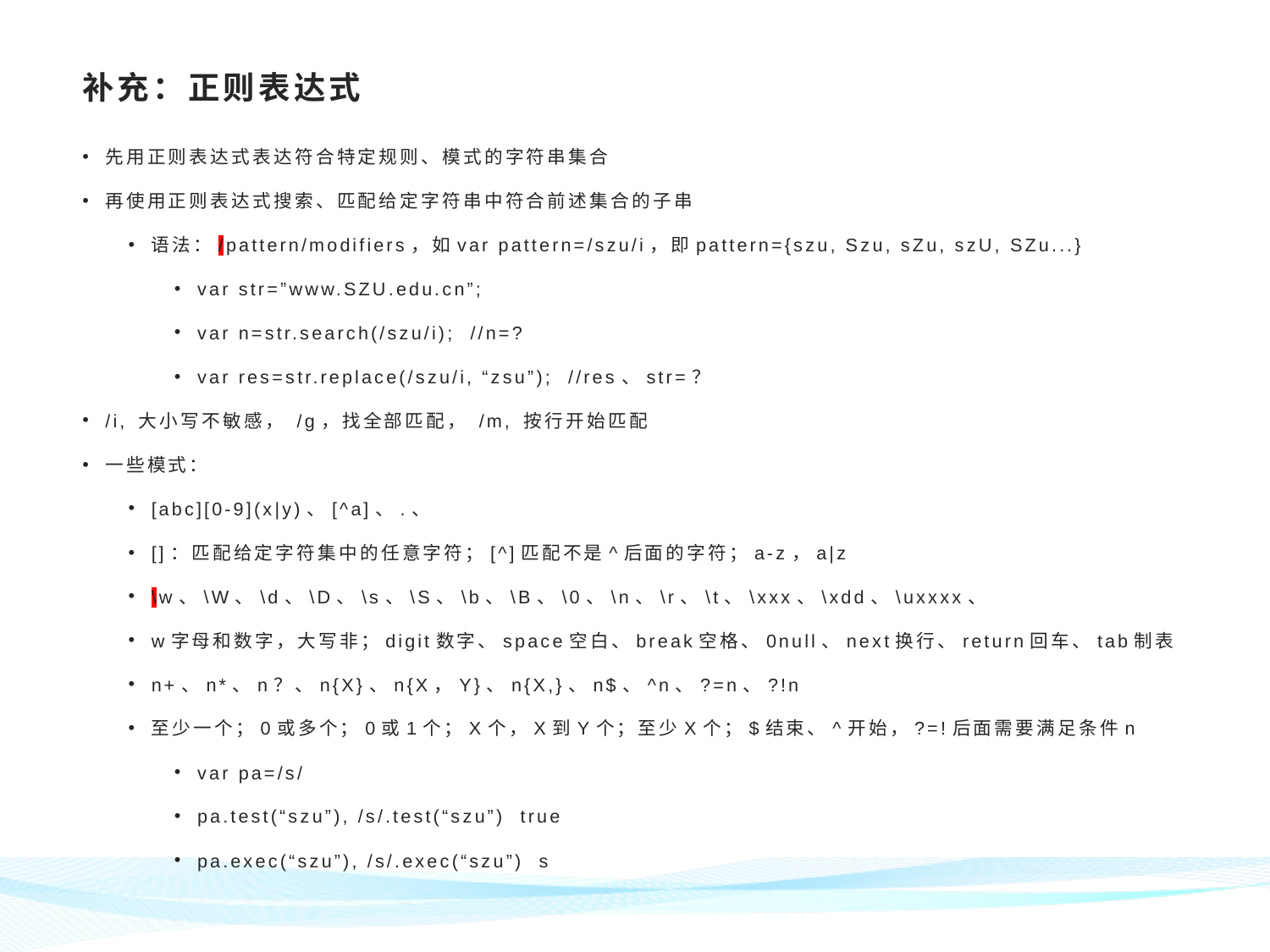

# 补充：正则表达式
先用正则表达式表达符合特定规则、模式的字符串集合
再使用正则表达式搜索、匹配给定字符串中符合前述集合的子串
语法：/pattern/modifiers，如var pattern=/szu/i，即pattern={szu, Szu, sZu, szU, SZu...}
var str=”www.SZU.edu.cn”;
var n=str.search(/szu/i);  //n=?
var res=str.replace(/szu/i, “zsu”);  //res、str=？
/i, 大小写不敏感， /g，找全部匹配， /m, 按行开始匹配
一些模式：
[abc][0-9](x|y)、[^a]、.、
[]：匹配给定字符集中的任意字符；[^]匹配不是^后面的字符；a-z，a|z
\w、\W、\d、\D、\s、\S、\b、\B、\0、\n、\r、\t、\xxx、\xdd、\uxxxx、
w字母和数字，大写非；digit数字、space空白、break空格、0null、next换行、return回车、tab制表
n+、n*、n？、n{X}、n{X，Y}、n{X,}、n$、^n、?=n、?!n
至少一个；0或多个；0或1个；X个，X到Y个；至少X个；$结束、^开始，?=!后面需要满足条件n
var pa=/s/
pa.test(“szu”), /s/.test(“szu”)  true
pa.exec(“szu”), /s/.exec(“szu”)  s